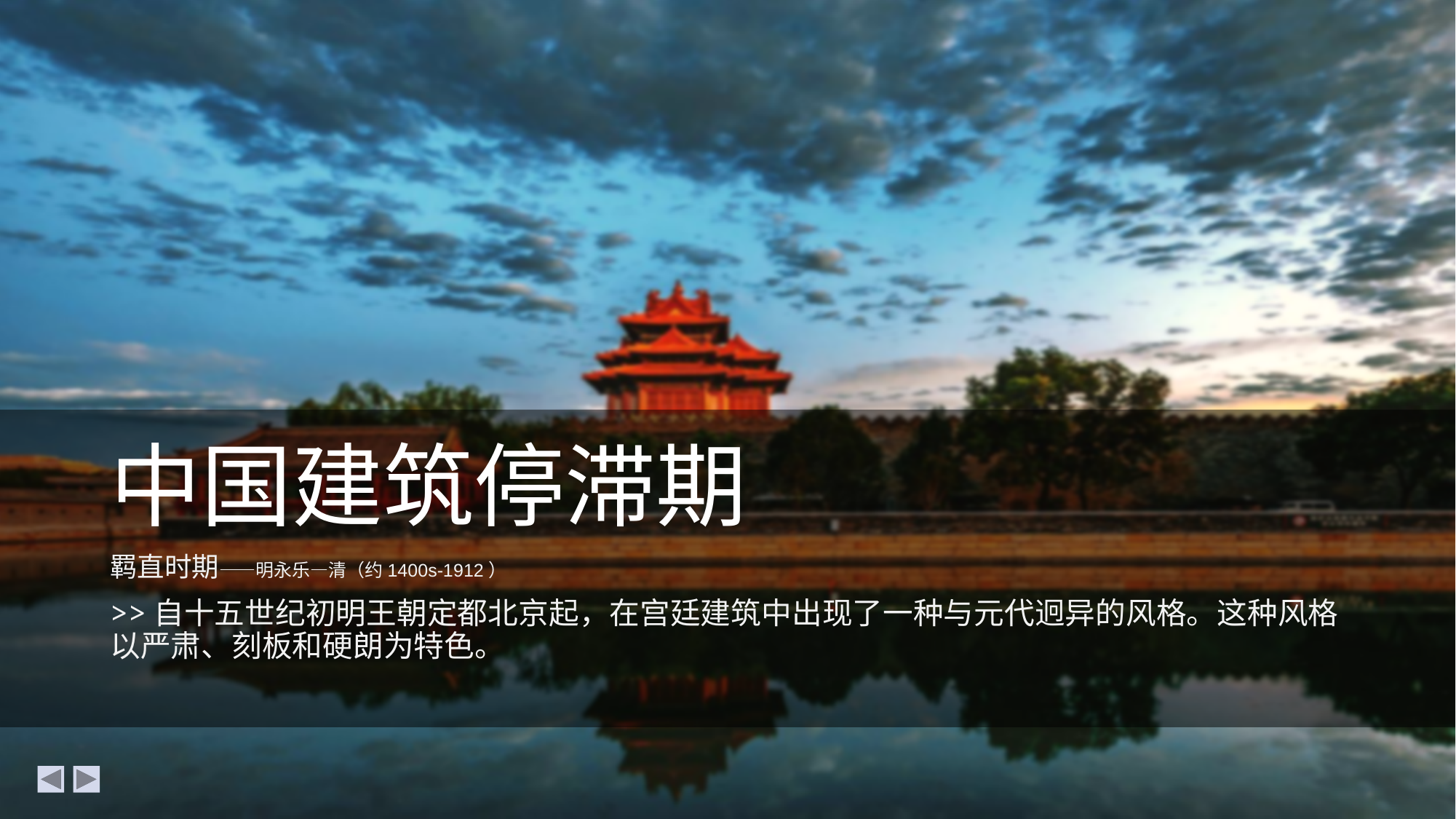

# 中国建筑停滞期

羁直时期——明永乐—清（约1400s-1912）
>>自十五世纪初明王朝定都北京起，在宫廷建筑中出现了一种与元代迥异的风格。这种风格以严肃、刻板和硬朗为特色。